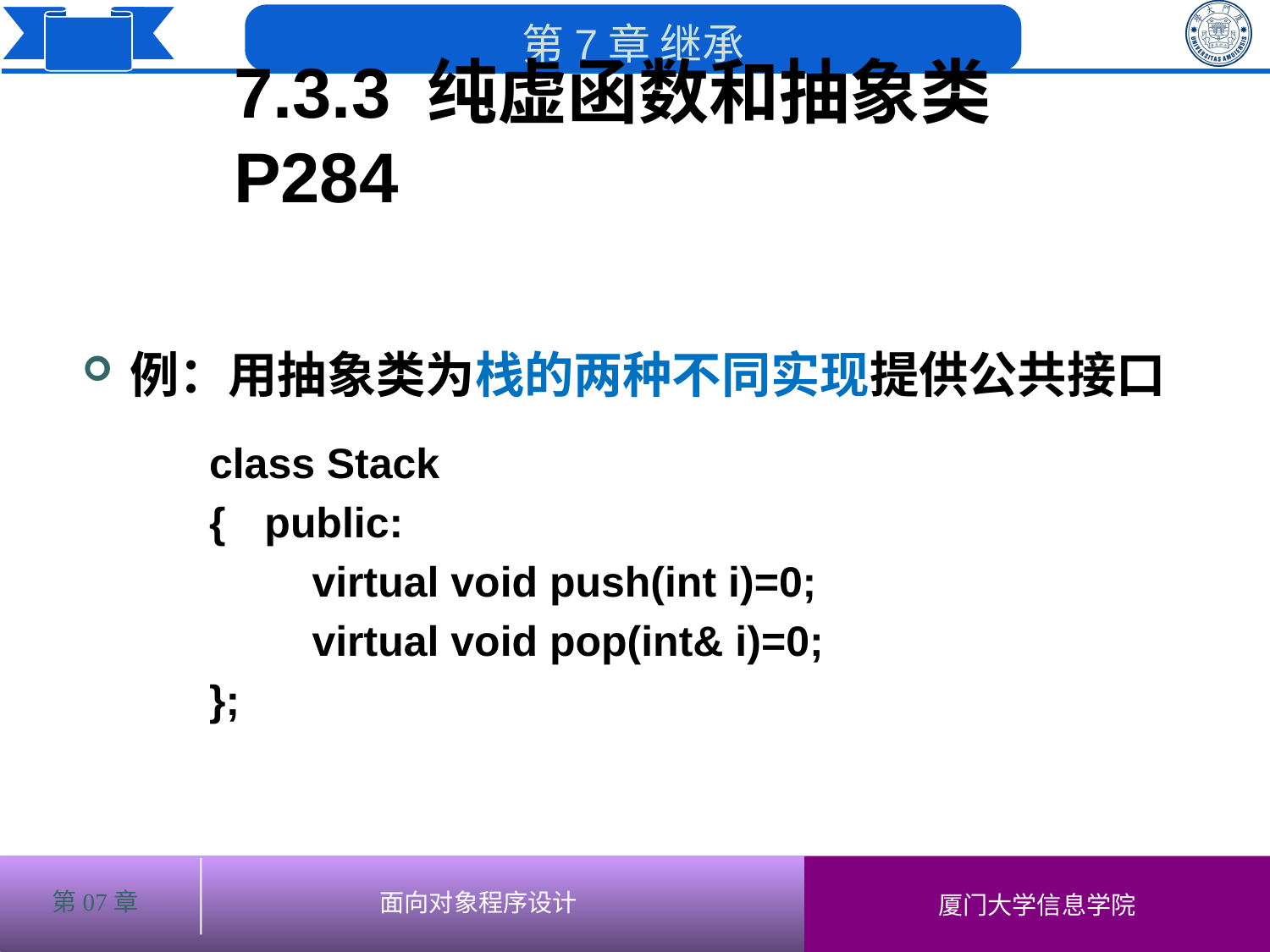

7.3.3 纯虚函数和抽象类 P284
# 例：用抽象类为栈的两种不同实现提供公共接口

class Stack
{	  public:
	      virtual void push(int i)=0;
	      virtual void pop(int& i)=0;
};
16